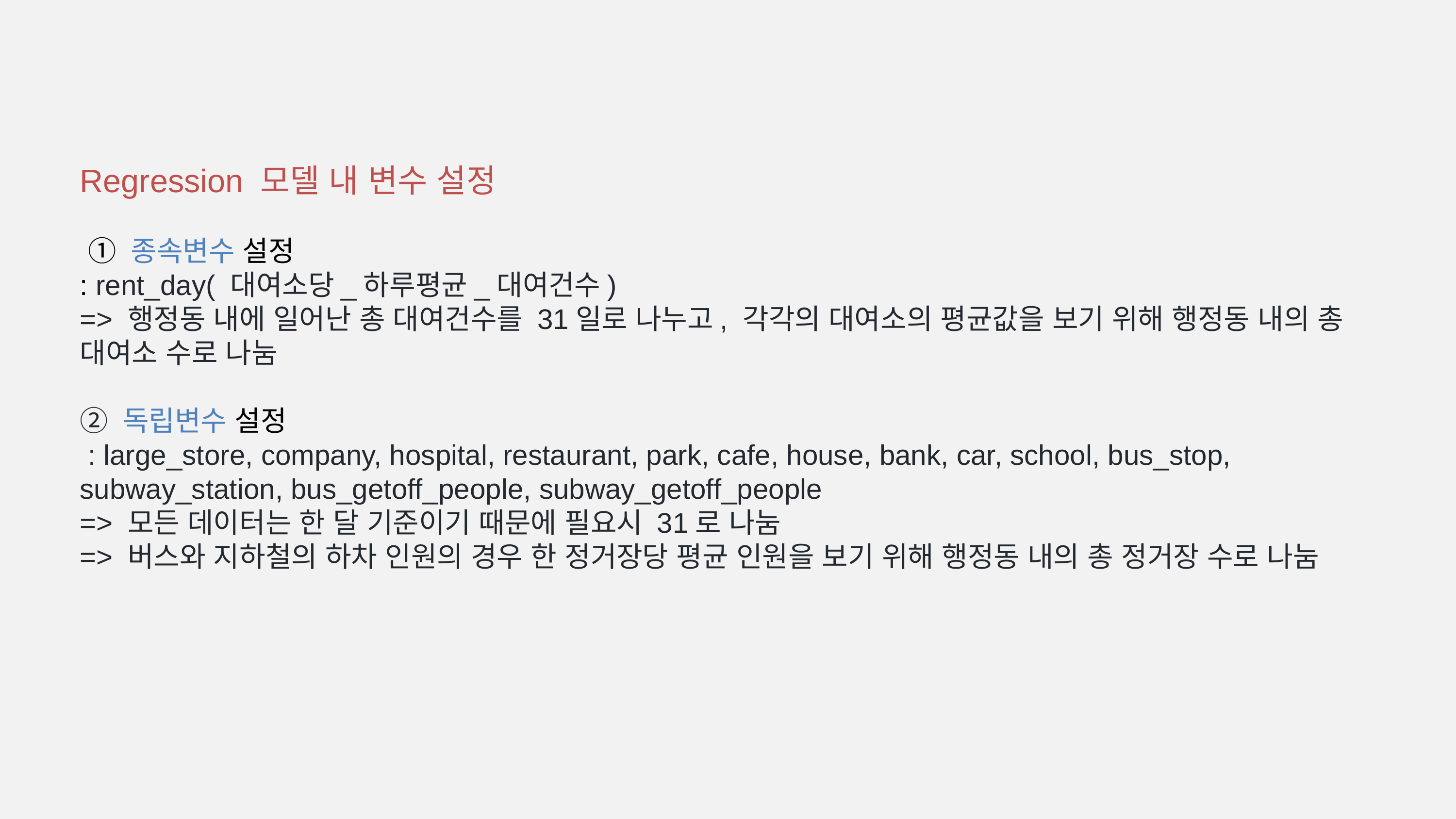

Regression 모델 내 변수 설정

 ① 종속변수 설정
: rent_day( 대여소당_하루평균_대여건수)
=> 행정동 내에 일어난 총 대여건수를 31일로 나누고, 각각의 대여소의 평균값을 보기 위해 행정동 내의 총 대여소 수로 나눔

② 독립변수 설정
 : large_store, company, hospital, restaurant, park, cafe, house, bank, car, school, bus_stop, subway_station, bus_getoff_people, subway_getoff_people
=> 모든 데이터는 한 달 기준이기 때문에 필요시 31로 나눔
=> 버스와 지하철의 하차 인원의 경우 한 정거장당 평균 인원을 보기 위해 행정동 내의 총 정거장 수로 나눔